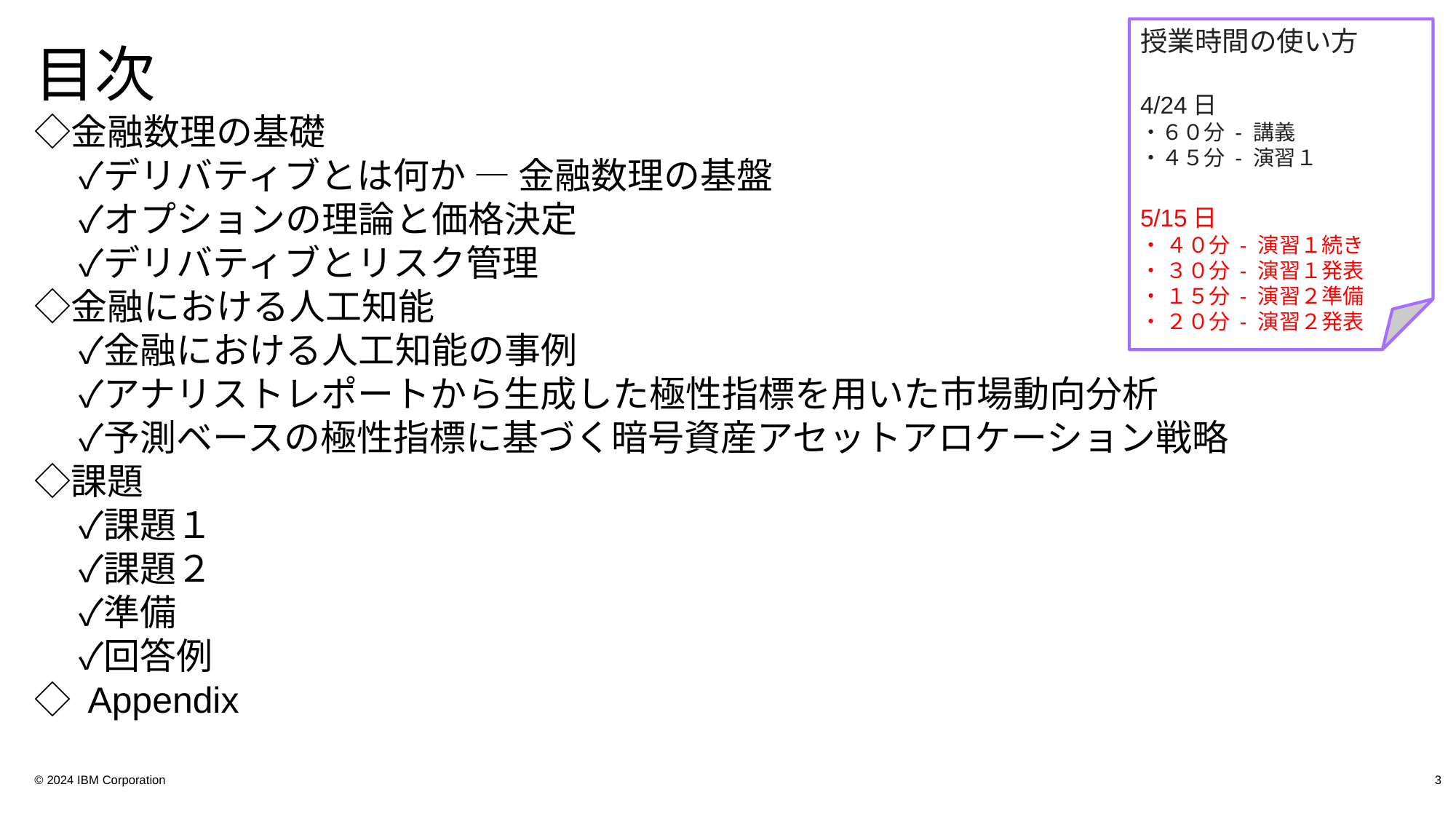

授業時間の使い方

4/24日
・６０分 - 講義
・４５分 - 演習１

5/15日
・ ４０分 - 演習１続き
・ ３０分 - 演習１発表
・ １５分 - 演習２準備
・ ２０分 - 演習２発表

# 目次 ◇金融数理の基礎 　 ✓デリバティブとは何か ― 金融数理の基盤 　 ✓オプションの理論と価格決定 　 ✓デリバティブとリスク管理 ◇金融における人工知能 　 ✓金融における人工知能の事例 　 ✓アナリストレポートから生成した極性指標を用いた市場動向分析 　 ✓予測ベースの極性指標に基づく暗号資産アセットアロケーション戦略 ◇課題 　 ✓課題１ 　 ✓課題２ 　 ✓準備 　 ✓回答例 ◇ Appendix